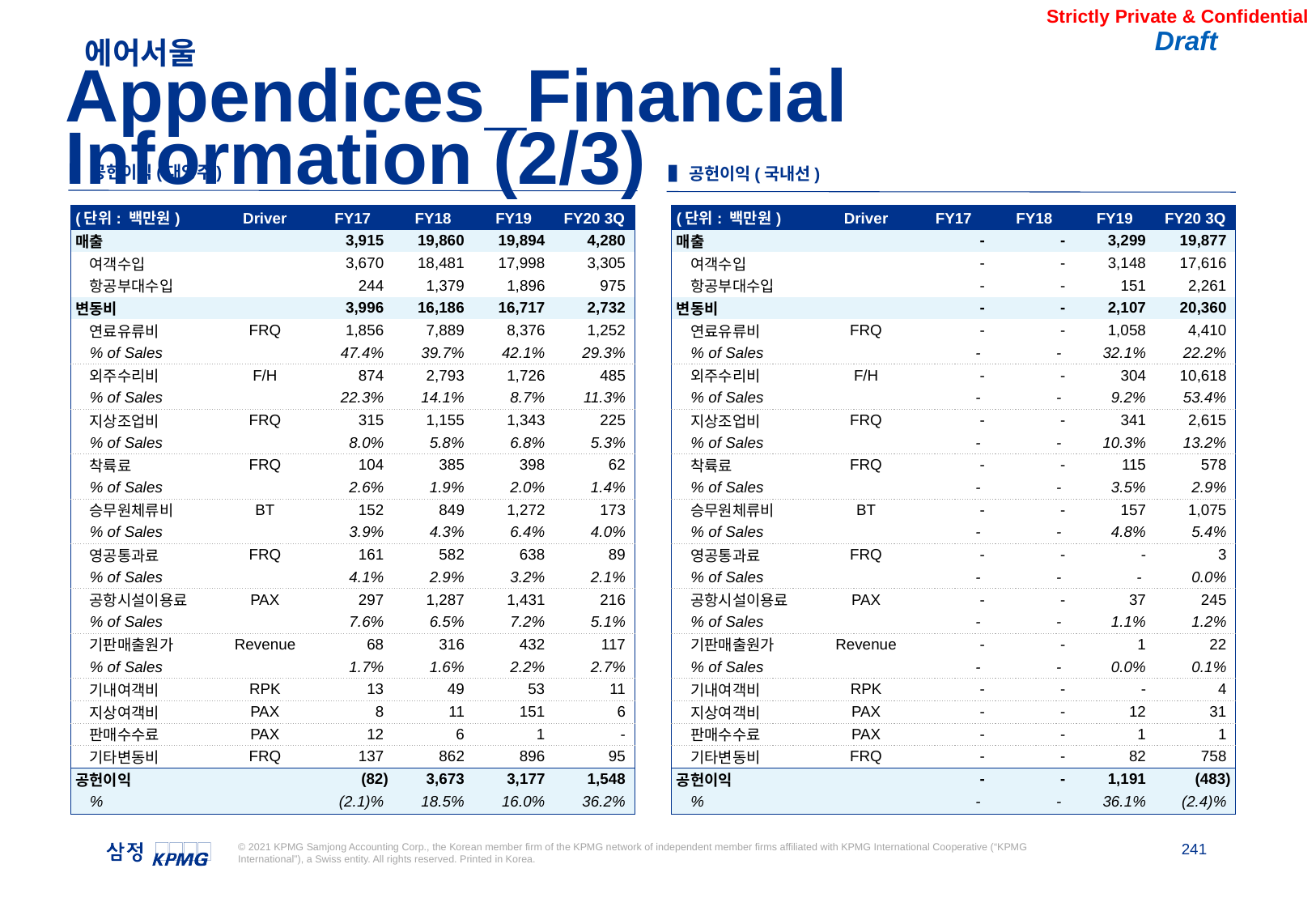

에어서울
Appendices_Financial Information (2/3)
▌공헌이익(대양주)

▌공헌이익(국내선)

| (단위: 백만원) | Driver | FY17 | FY18 | FY19 | FY20 3Q |
| --- | --- | --- | --- | --- | --- |
| 매출 |  | 3,915 | 19,860 | 19,894 | 4,280 |
| 여객수입 |  | 3,670 | 18,481 | 17,998 | 3,305 |
| 항공부대수입 |  | 244 | 1,379 | 1,896 | 975 |
| 변동비 |  | 3,996 | 16,186 | 16,717 | 2,732 |
| 연료유류비 | FRQ | 1,856 | 7,889 | 8,376 | 1,252 |
| % of Sales |  | 47.4% | 39.7% | 42.1% | 29.3% |
| 외주수리비 | F/H | 874 | 2,793 | 1,726 | 485 |
| % of Sales |  | 22.3% | 14.1% | 8.7% | 11.3% |
| 지상조업비 | FRQ | 315 | 1,155 | 1,343 | 225 |
| % of Sales |  | 8.0% | 5.8% | 6.8% | 5.3% |
| 착륙료 | FRQ | 104 | 385 | 398 | 62 |
| % of Sales |  | 2.6% | 1.9% | 2.0% | 1.4% |
| 승무원체류비 | BT | 152 | 849 | 1,272 | 173 |
| % of Sales |  | 3.9% | 4.3% | 6.4% | 4.0% |
| 영공통과료 | FRQ | 161 | 582 | 638 | 89 |
| % of Sales |  | 4.1% | 2.9% | 3.2% | 2.1% |
| 공항시설이용료 | PAX | 297 | 1,287 | 1,431 | 216 |
| % of Sales |  | 7.6% | 6.5% | 7.2% | 5.1% |
| 기판매출원가 | Revenue | 68 | 316 | 432 | 117 |
| % of Sales |  | 1.7% | 1.6% | 2.2% | 2.7% |
| 기내여객비 | RPK | 13 | 49 | 53 | 11 |
| 지상여객비 | PAX | 8 | 11 | 151 | 6 |
| 판매수수료 | PAX | 12 | 6 | 1 | - |
| 기타변동비 | FRQ | 137 | 862 | 896 | 95 |
| 공헌이익 |  | (82) | 3,673 | 3,177 | 1,548 |
| % |  | (2.1)% | 18.5% | 16.0% | 36.2% |
| (단위: 백만원) | Driver | FY17 | FY18 | FY19 | FY20 3Q |
| --- | --- | --- | --- | --- | --- |
| 매출 |  | - | - | 3,299 | 19,877 |
| 여객수입 |  | - | - | 3,148 | 17,616 |
| 항공부대수입 |  | - | - | 151 | 2,261 |
| 변동비 |  | - | - | 2,107 | 20,360 |
| 연료유류비 | FRQ | - | - | 1,058 | 4,410 |
| % of Sales |  | - | - | 32.1% | 22.2% |
| 외주수리비 | F/H | - | - | 304 | 10,618 |
| % of Sales |  | - | - | 9.2% | 53.4% |
| 지상조업비 | FRQ | - | - | 341 | 2,615 |
| % of Sales |  | - | - | 10.3% | 13.2% |
| 착륙료 | FRQ | - | - | 115 | 578 |
| % of Sales |  | - | - | 3.5% | 2.9% |
| 승무원체류비 | BT | - | - | 157 | 1,075 |
| % of Sales |  | - | - | 4.8% | 5.4% |
| 영공통과료 | FRQ | - | - | - | 3 |
| % of Sales |  | - | - | - | 0.0% |
| 공항시설이용료 | PAX | - | - | 37 | 245 |
| % of Sales |  | - | - | 1.1% | 1.2% |
| 기판매출원가 | Revenue | - | - | 1 | 22 |
| % of Sales |  | - | - | 0.0% | 0.1% |
| 기내여객비 | RPK | - | - | - | 4 |
| 지상여객비 | PAX | - | - | 12 | 31 |
| 판매수수료 | PAX | - | - | 1 | 1 |
| 기타변동비 | FRQ | - | - | 82 | 758 |
| 공헌이익 |  | - | - | 1,191 | (483) |
| % |  | - | - | 36.1% | (2.4)% |